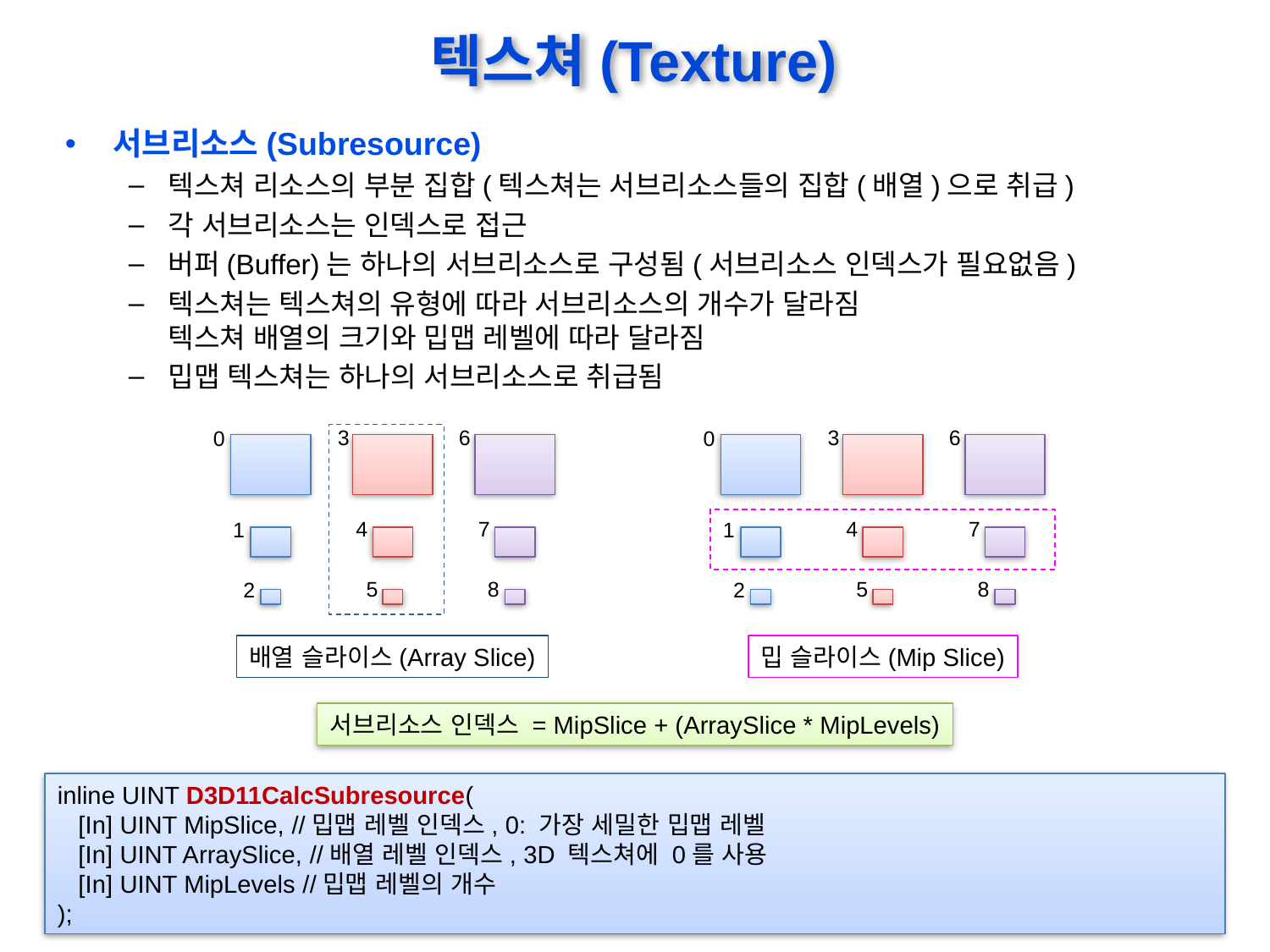

# 텍스쳐(Texture)
서브리소스(Subresource)
텍스쳐 리소스의 부분 집합(텍스쳐는 서브리소스들의 집합(배열)으로 취급)
각 서브리소스는 인덱스로 접근
버퍼(Buffer)는 하나의 서브리소스로 구성됨(서브리소스 인덱스가 필요없음)
텍스쳐는 텍스쳐의 유형에 따라 서브리소스의 개수가 달라짐
텍스쳐 배열의 크기와 밉맵 레벨에 따라 달라짐
밉맵 텍스쳐는 하나의 서브리소스로 취급됨

3
6
3
6
0
0

4
7
4
7
1
1

5
8
5
8
2
2

배열 슬라이스(Array Slice)
밉 슬라이스(Mip Slice)
서브리소스 인덱스 = MipSlice + (ArraySlice * MipLevels)
inline UINT D3D11CalcSubresource(
   [In] UINT MipSlice, //밉맵 레벨 인덱스, 0: 가장 세밀한 밉맵 레벨
   [In] UINT ArraySlice, //배열 레벨 인덱스, 3D 텍스쳐에 0를 사용
   [In] UINT MipLevels //밉맵 레벨의 개수
);